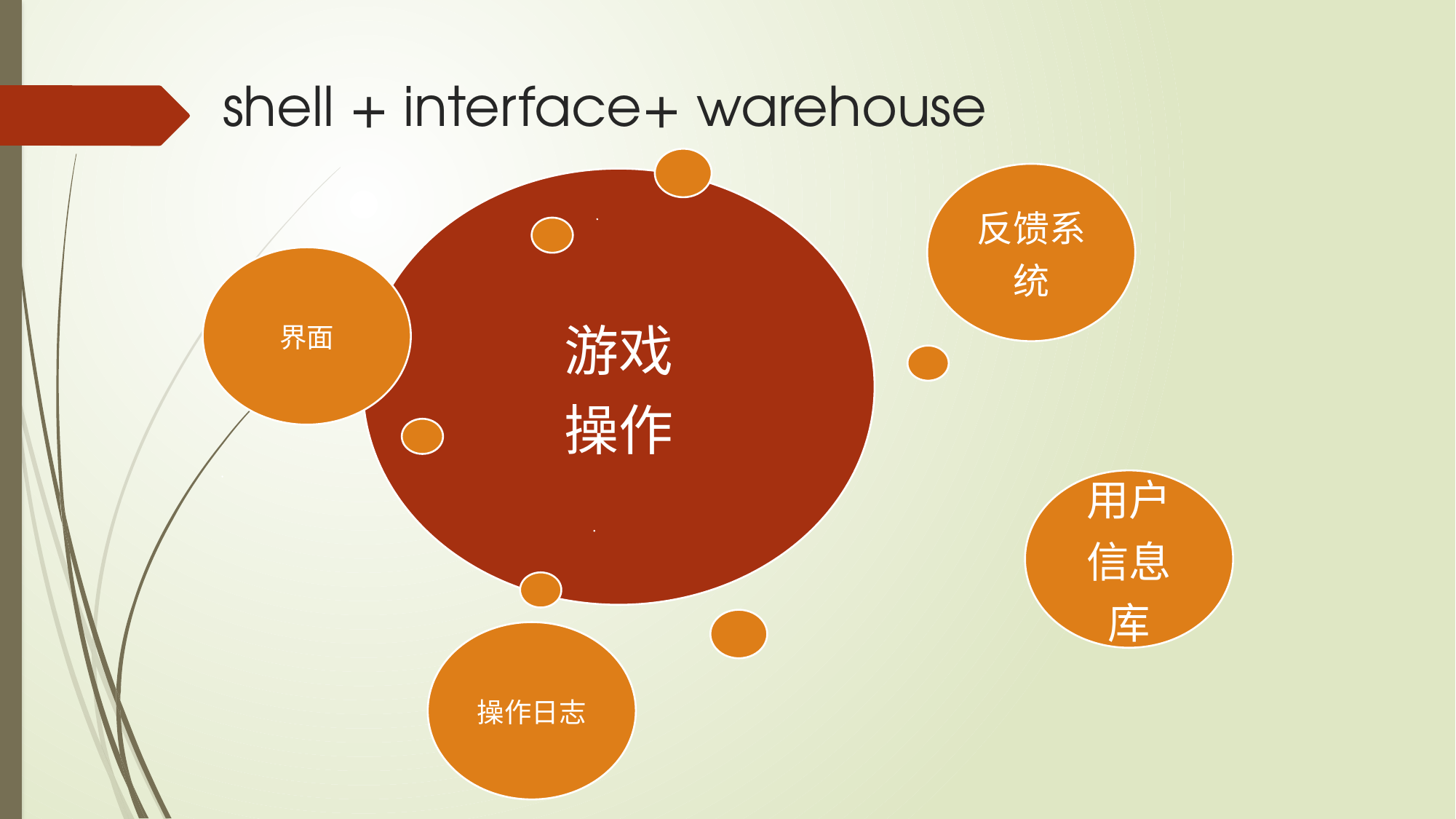

# shell + interface+ warehouse
游戏
操作
界面
用户
信息库
操作日志
反馈系统